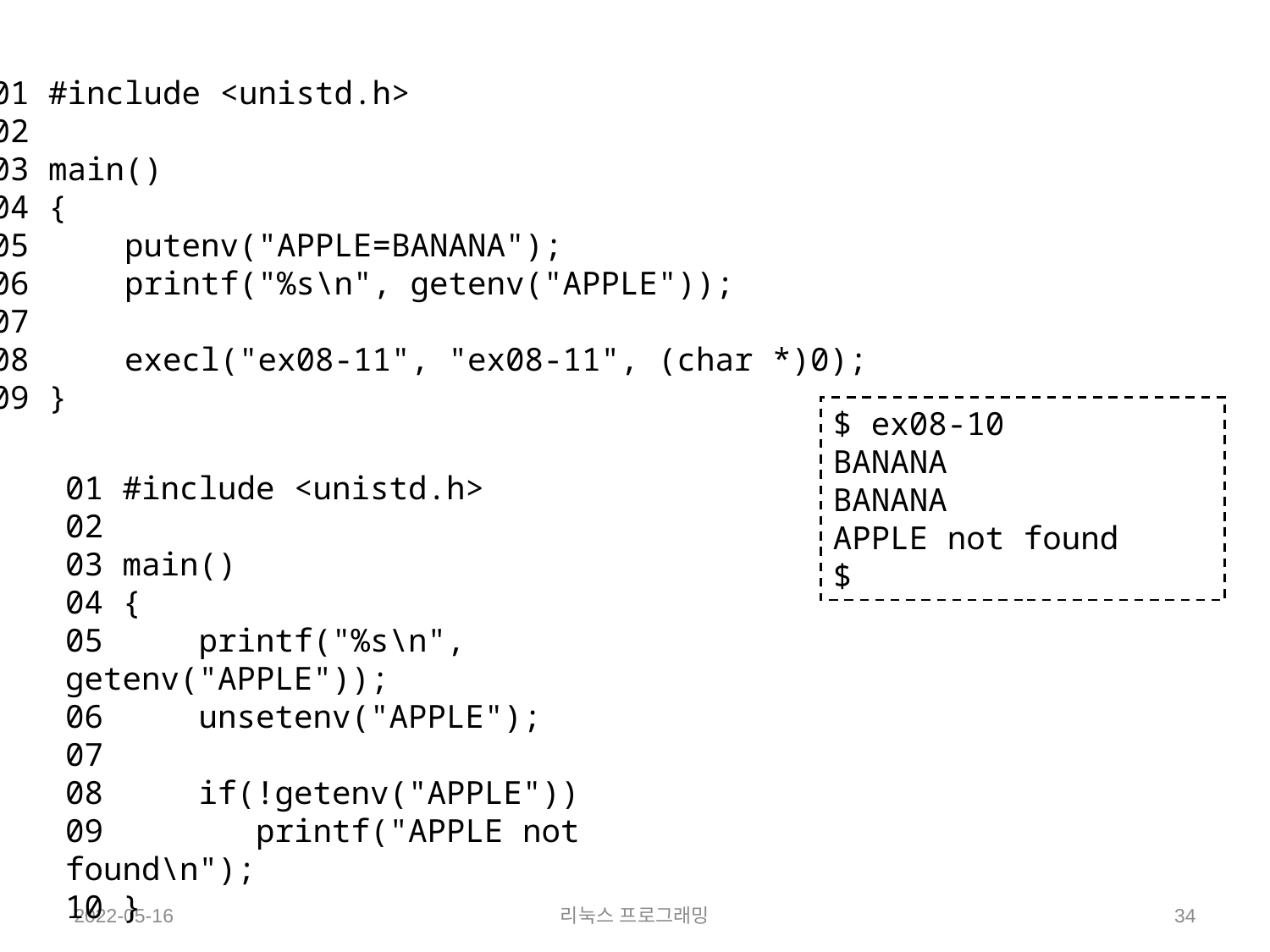

01 #include <unistd.h>
02
03 main()
04 {
05     putenv("APPLE=BANANA");
06     printf("%s\n", getenv("APPLE"));
07
08     execl("ex08-11", "ex08-11", (char *)0);
09 }

$ ex08-10
BANANA
BANANA
APPLE not found
$
01 #include <unistd.h>
02
03 main()
04 {
05     printf("%s\n", getenv("APPLE"));
06     unsetenv("APPLE");
07
08     if(!getenv("APPLE"))
09        printf("APPLE not found\n");
10 }
2022-05-16
리눅스 프로그래밍
34